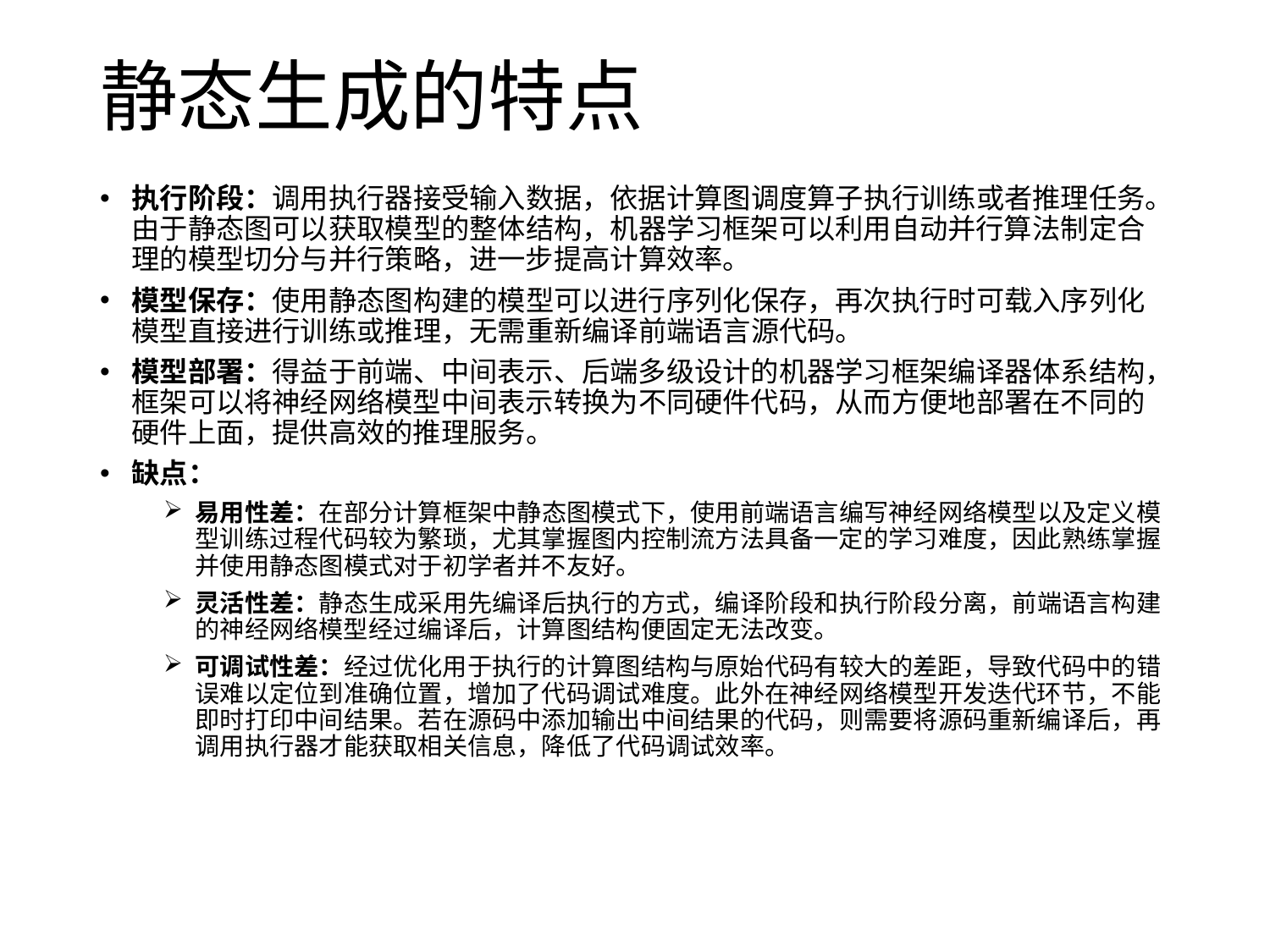

# 静态生成的特点
执行阶段：调用执行器接受输入数据，依据计算图调度算子执行训练或者推理任务。由于静态图可以获取模型的整体结构，机器学习框架可以利用自动并行算法制定合理的模型切分与并行策略，进一步提高计算效率。
模型保存：使用静态图构建的模型可以进行序列化保存，再次执行时可载入序列化模型直接进行训练或推理，无需重新编译前端语言源代码。
模型部署：得益于前端、中间表示、后端多级设计的机器学习框架编译器体系结构，框架可以将神经网络模型中间表示转换为不同硬件代码，从而方便地部署在不同的硬件上面，提供高效的推理服务。
缺点：
易用性差：在部分计算框架中静态图模式下，使用前端语言编写神经网络模型以及定义模型训练过程代码较为繁琐，尤其掌握图内控制流方法具备一定的学习难度，因此熟练掌握并使用静态图模式对于初学者并不友好。
灵活性差：静态生成采用先编译后执行的方式，编译阶段和执行阶段分离，前端语言构建的神经网络模型经过编译后，计算图结构便固定无法改变。
可调试性差：经过优化用于执行的计算图结构与原始代码有较大的差距，导致代码中的错误难以定位到准确位置，增加了代码调试难度。此外在神经网络模型开发迭代环节，不能即时打印中间结果。若在源码中添加输出中间结果的代码，则需要将源码重新编译后，再调用执行器才能获取相关信息，降低了代码调试效率。